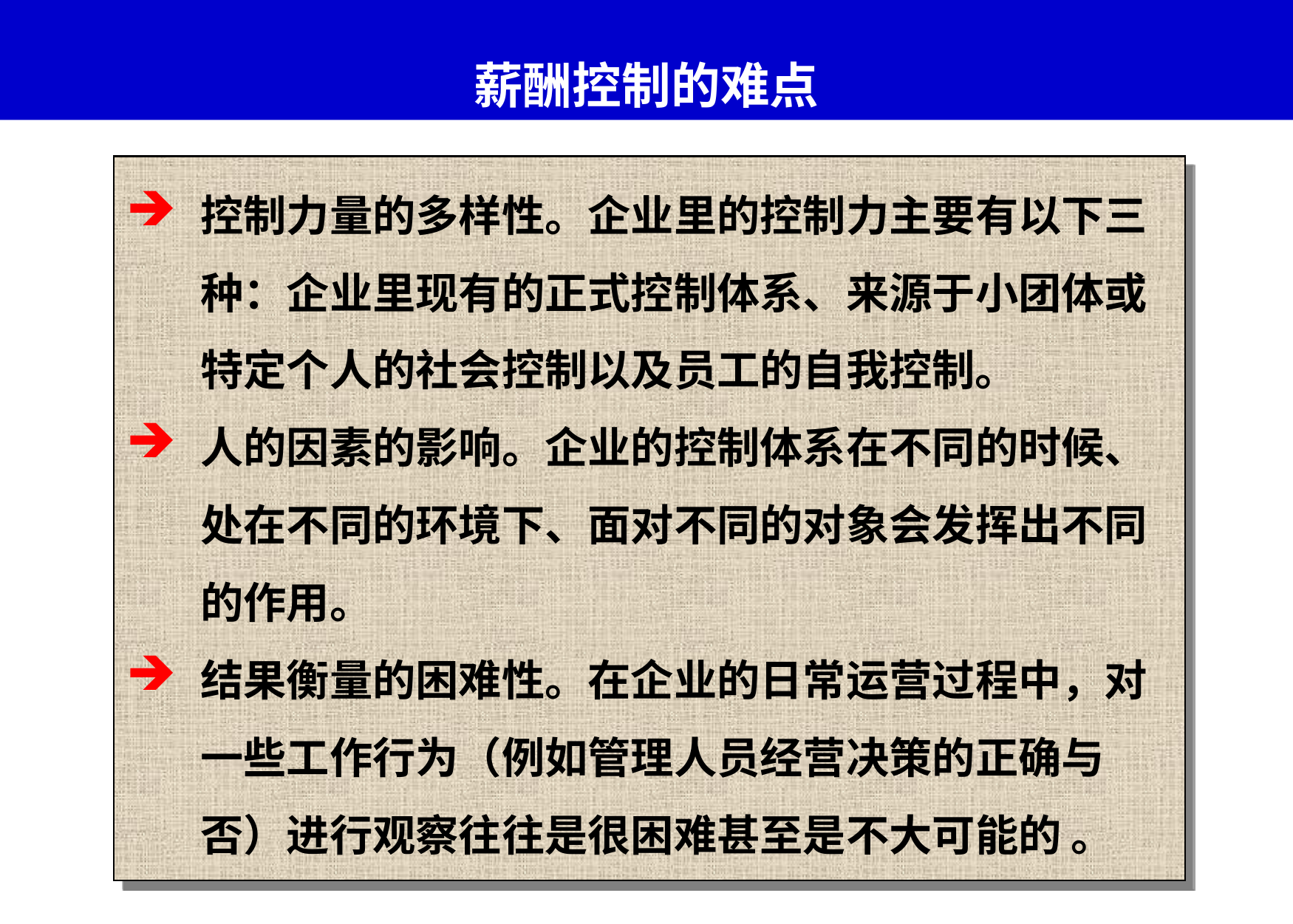

# 薪酬控制的难点
控制力量的多样性。企业里的控制力主要有以下三种：企业里现有的正式控制体系、来源于小团体或特定个人的社会控制以及员工的自我控制。
人的因素的影响。企业的控制体系在不同的时候、处在不同的环境下、面对不同的对象会发挥出不同的作用。
结果衡量的困难性。在企业的日常运营过程中，对一些工作行为（例如管理人员经营决策的正确与否）进行观察往往是很困难甚至是不大可能的 。